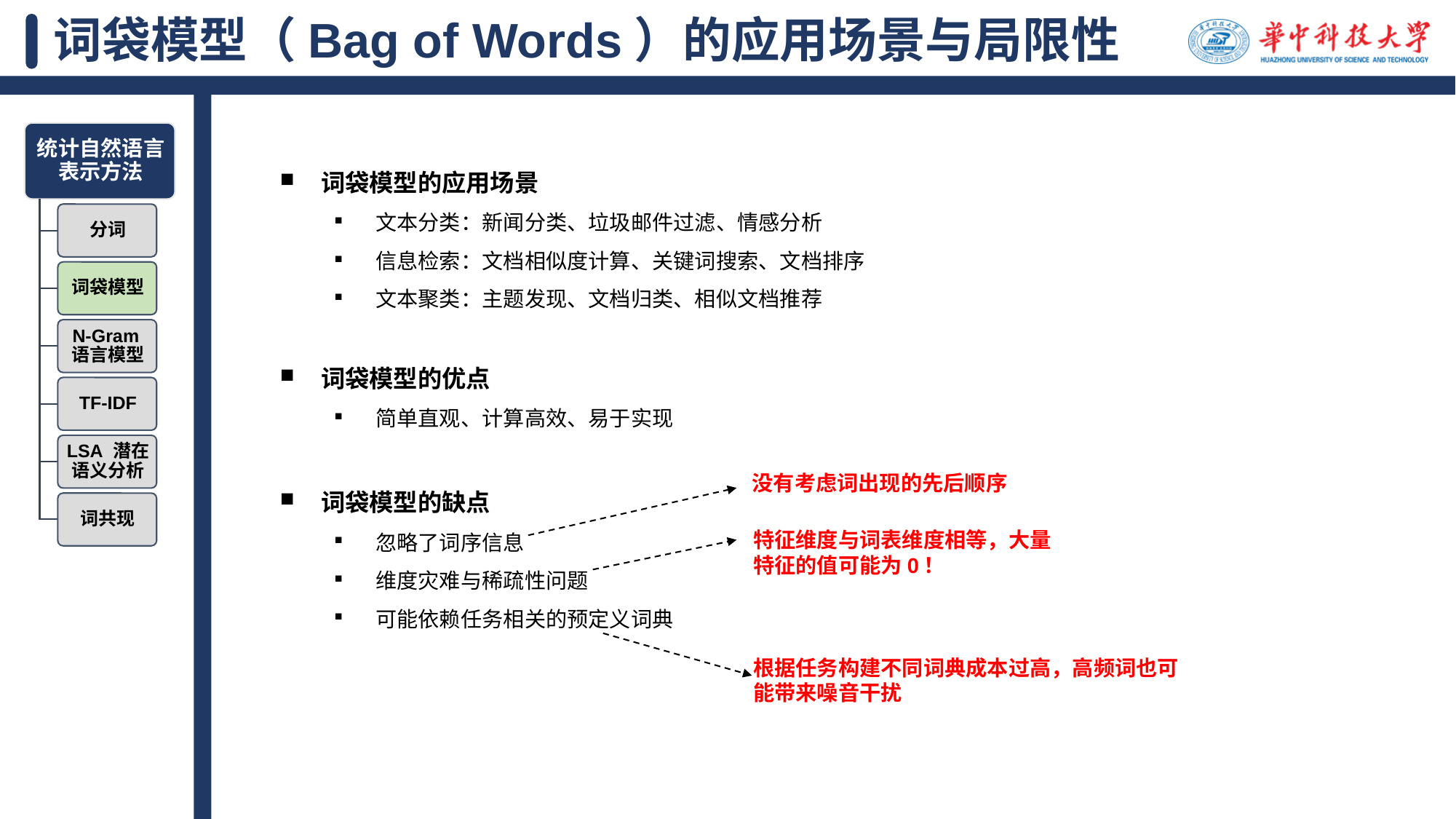

# 词袋模型（Bag of Words）的应用场景与局限性
统计自然语言表示方法
分词
词袋模型
N-Gram语言模型
TF-IDF
LSA 潜在语义分析
词共现
词袋模型的应用场景
文本分类：新闻分类、垃圾邮件过滤、情感分析
信息检索：文档相似度计算、关键词搜索、文档排序
文本聚类：主题发现、文档归类、相似文档推荐

词袋模型的优点
简单直观、计算高效、易于实现

词袋模型的缺点
忽略了词序信息
维度灾难与稀疏性问题
可能依赖任务相关的预定义词典
没有考虑词出现的先后顺序
特征维度与词表维度相等，大量特征的值可能为0！
根据任务构建不同词典成本过高，高频词也可能带来噪音干扰